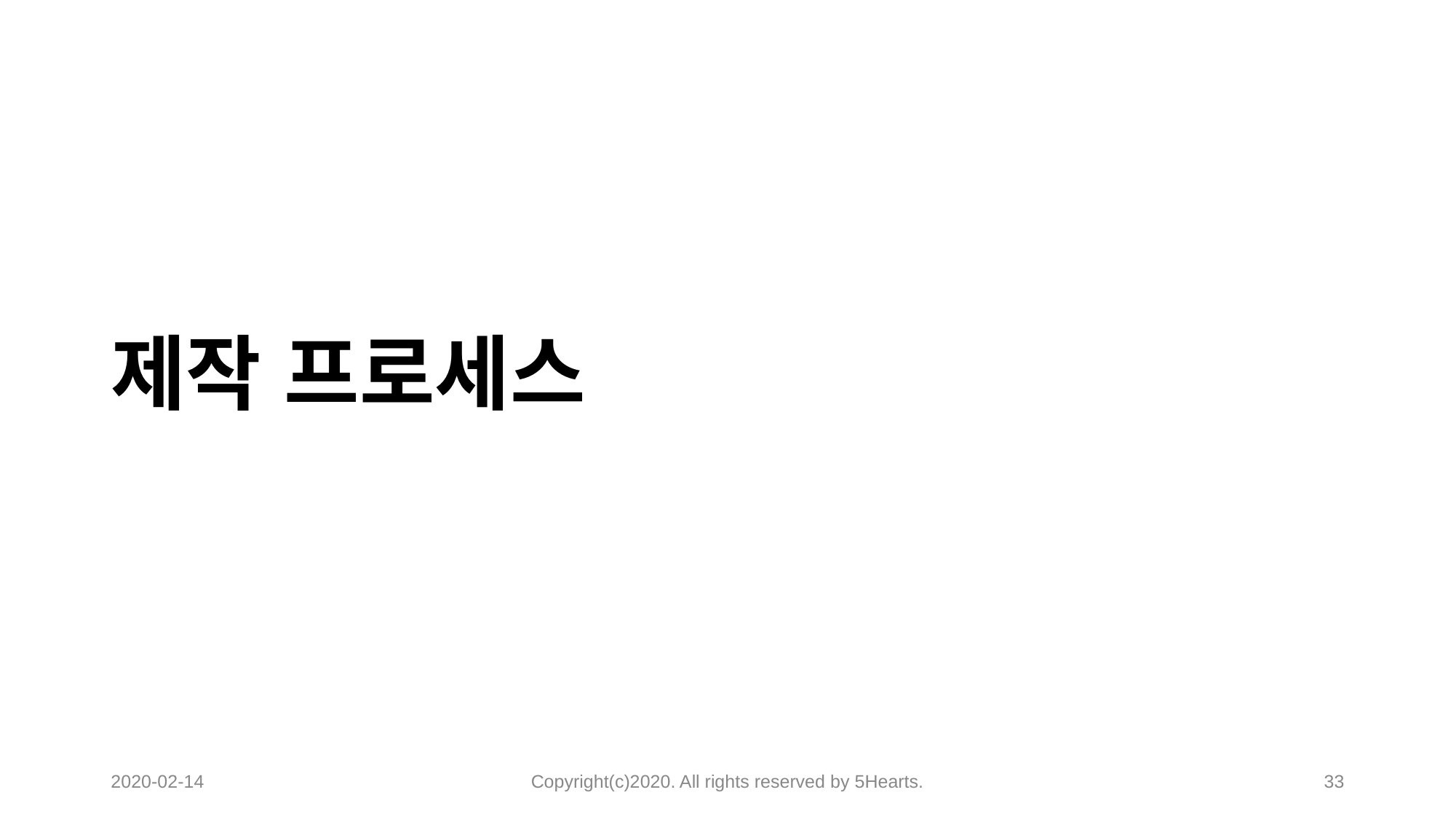

제작 프로세스
2020-02-14
Copyright(c)2020. All rights reserved by 5Hearts.
33